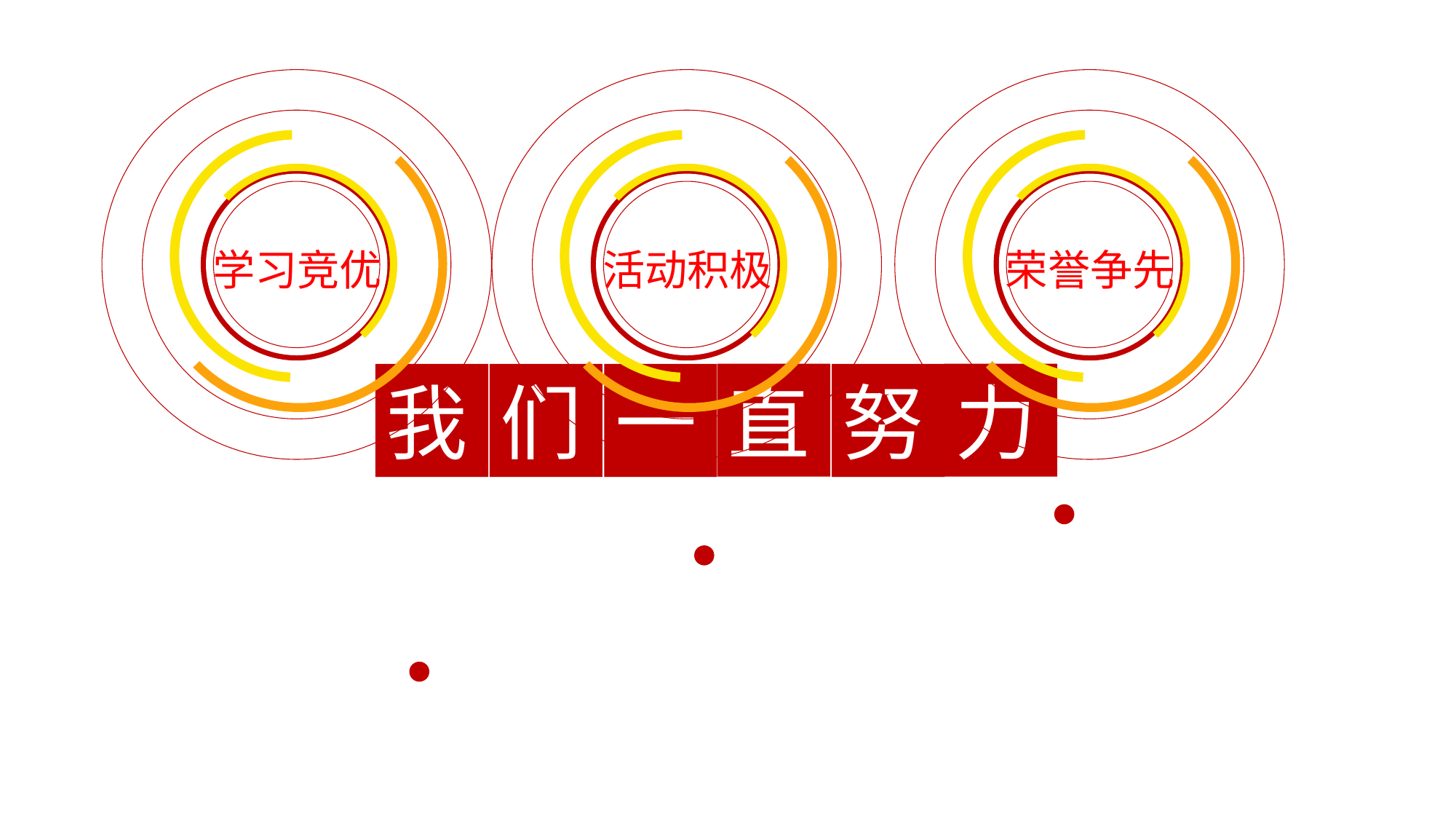

学习竞优
活动积极
荣誉争先
直
力
们
我
一
努